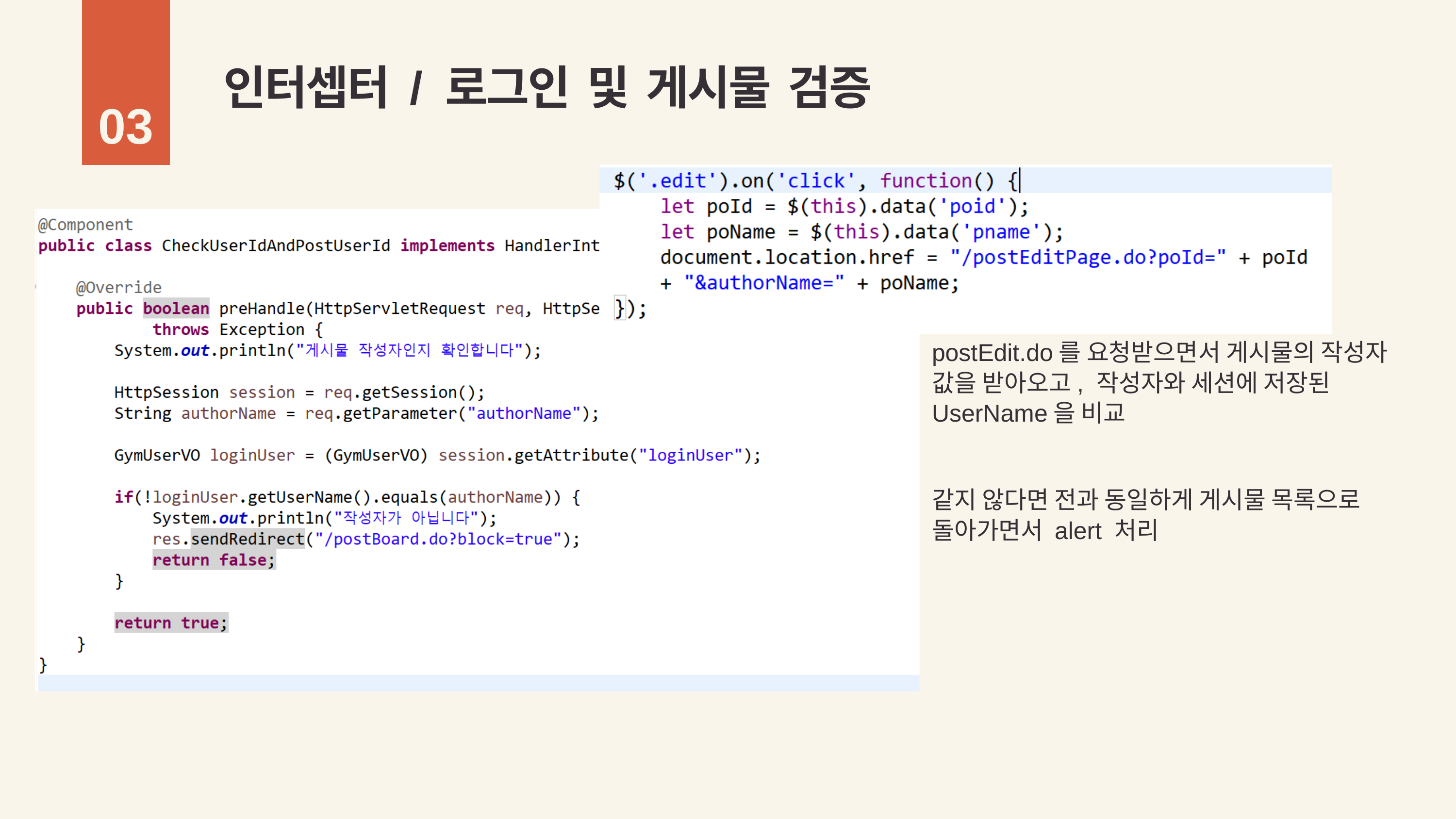

인터셉터 / 로그인  및  게시물  검증
03

postEdit.do를 요청받으면서 게시물의 작성자 값을 받아오고, 작성자와 세션에 저장된 UserName을 비교
같지 않다면 전과 동일하게 게시물 목록으로 돌아가면서 alert 처리